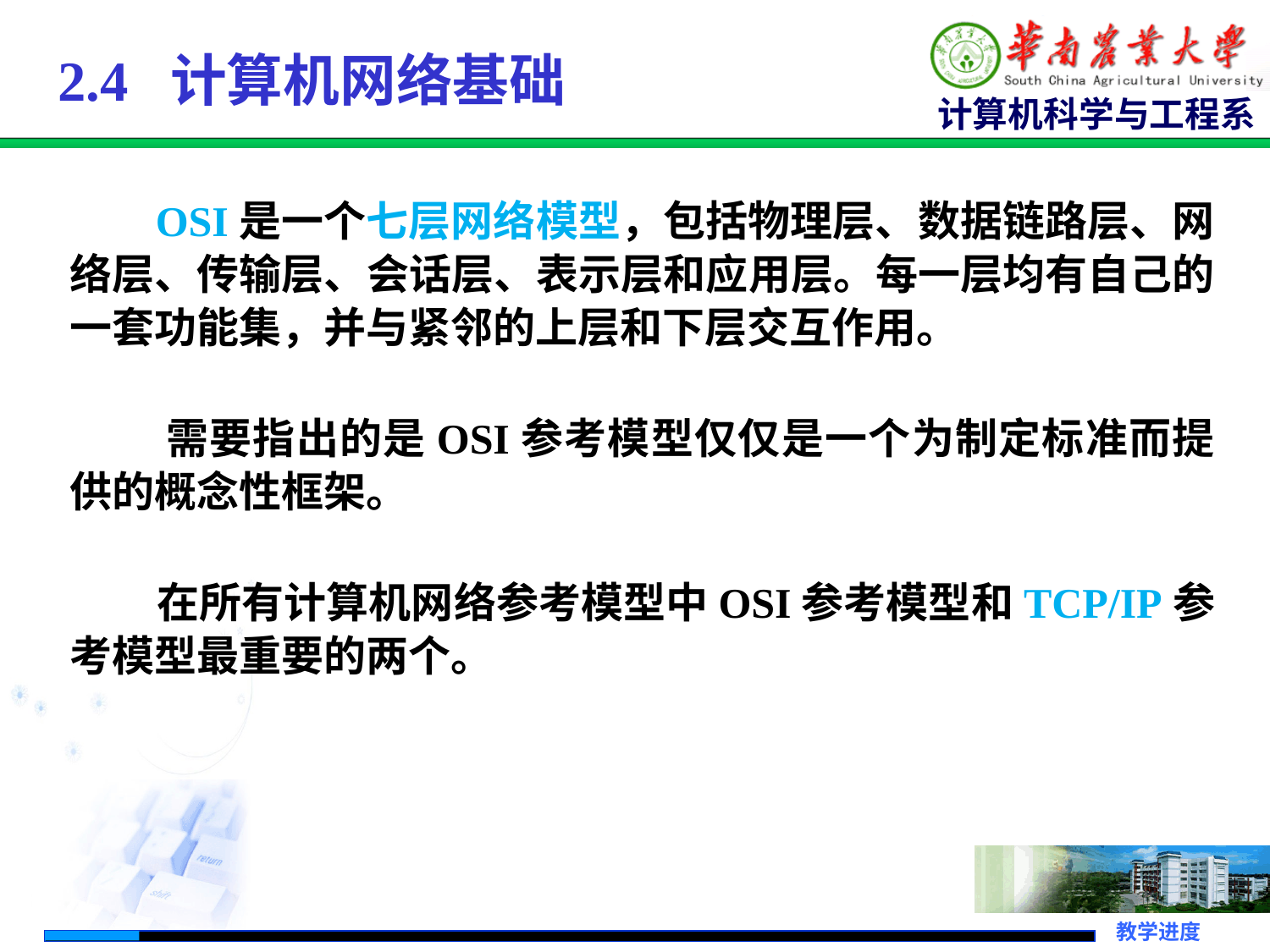

# 2.4  计算机网络基础
        OSI是一个七层网络模型，包括物理层、数据链路层、网络层、传输层、会话层、表示层和应用层。每一层均有自己的一套功能集，并与紧邻的上层和下层交互作用。

        需要指出的是OSI参考模型仅仅是一个为制定标准而提供的概念性框架。

        在所有计算机网络参考模型中OSI参考模型和TCP/IP参考模型最重要的两个。